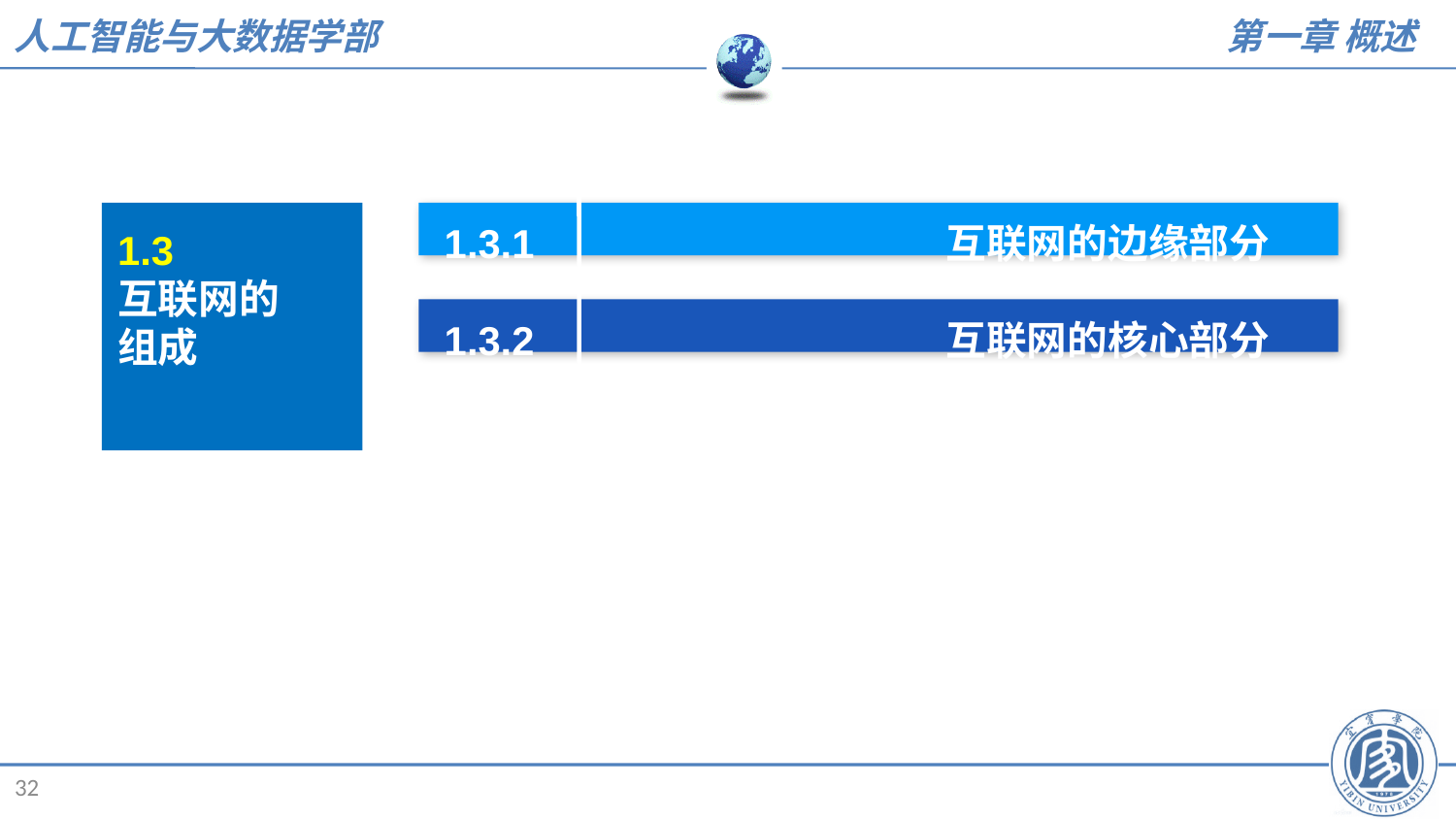

1.3.1                                    互联网的边缘部分
1.3.2                                    互联网的核心部分

1.3
互联网的
组成

32